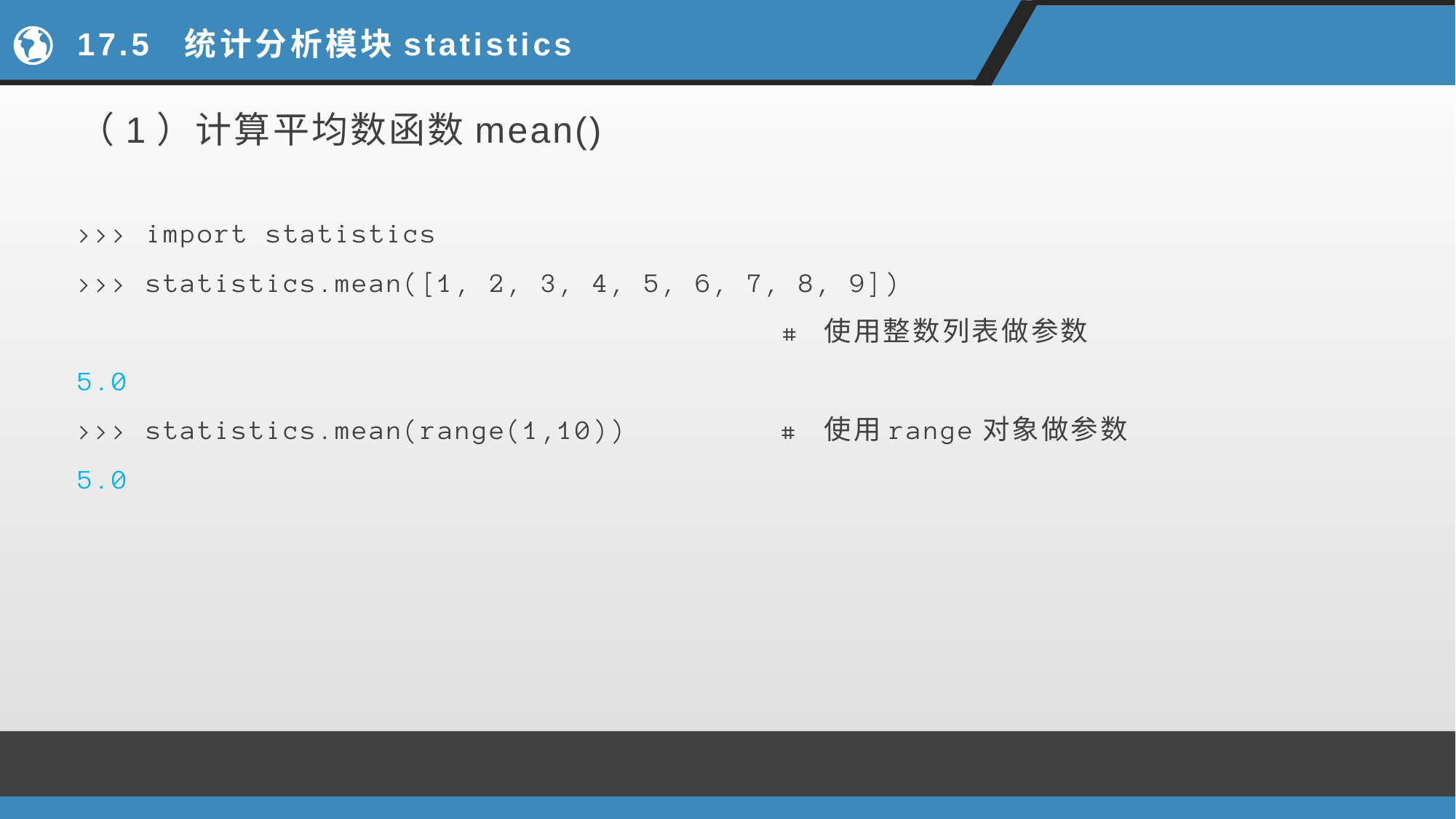

# 17.5  统计分析模块statistics

（1）计算平均数函数mean()

>>> import statistics
>>> statistics.mean([1, 2, 3, 4, 5, 6, 7, 8, 9])
                                         # 使用整数列表做参数
5.0
>>> statistics.mean(range(1,10))         # 使用range对象做参数
5.0